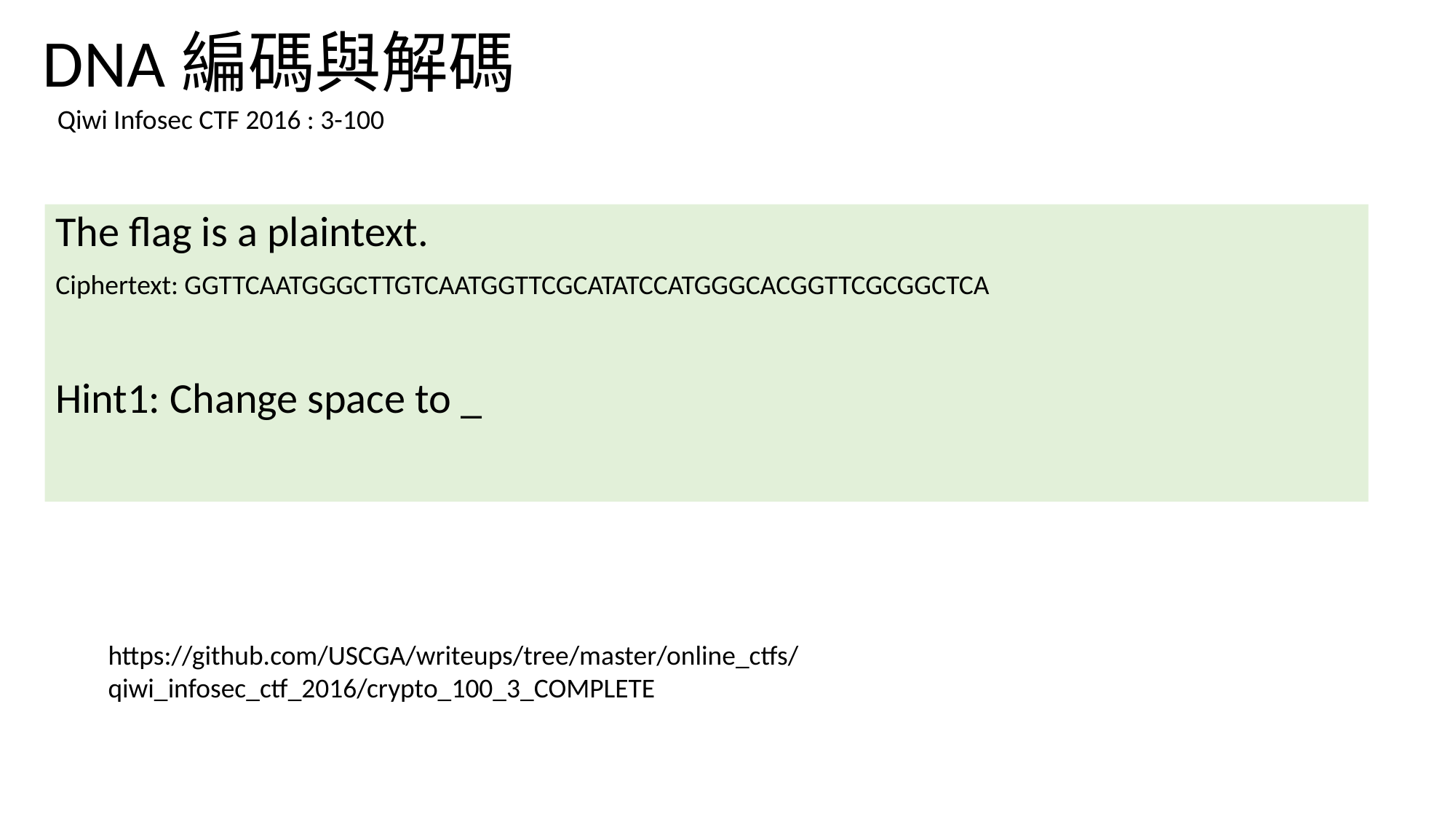

# DNA編碼與解碼
Qiwi Infosec CTF 2016 : 3-100
The flag is a plaintext.
Ciphertext: GGTTCAATGGGCTTGTCAATGGTTCGCATATCCATGGGCACGGTTCGCGGCTCA

Hint1: Change space to _
https://github.com/USCGA/writeups/tree/master/online_ctfs/qiwi_infosec_ctf_2016/crypto_100_3_COMPLETE